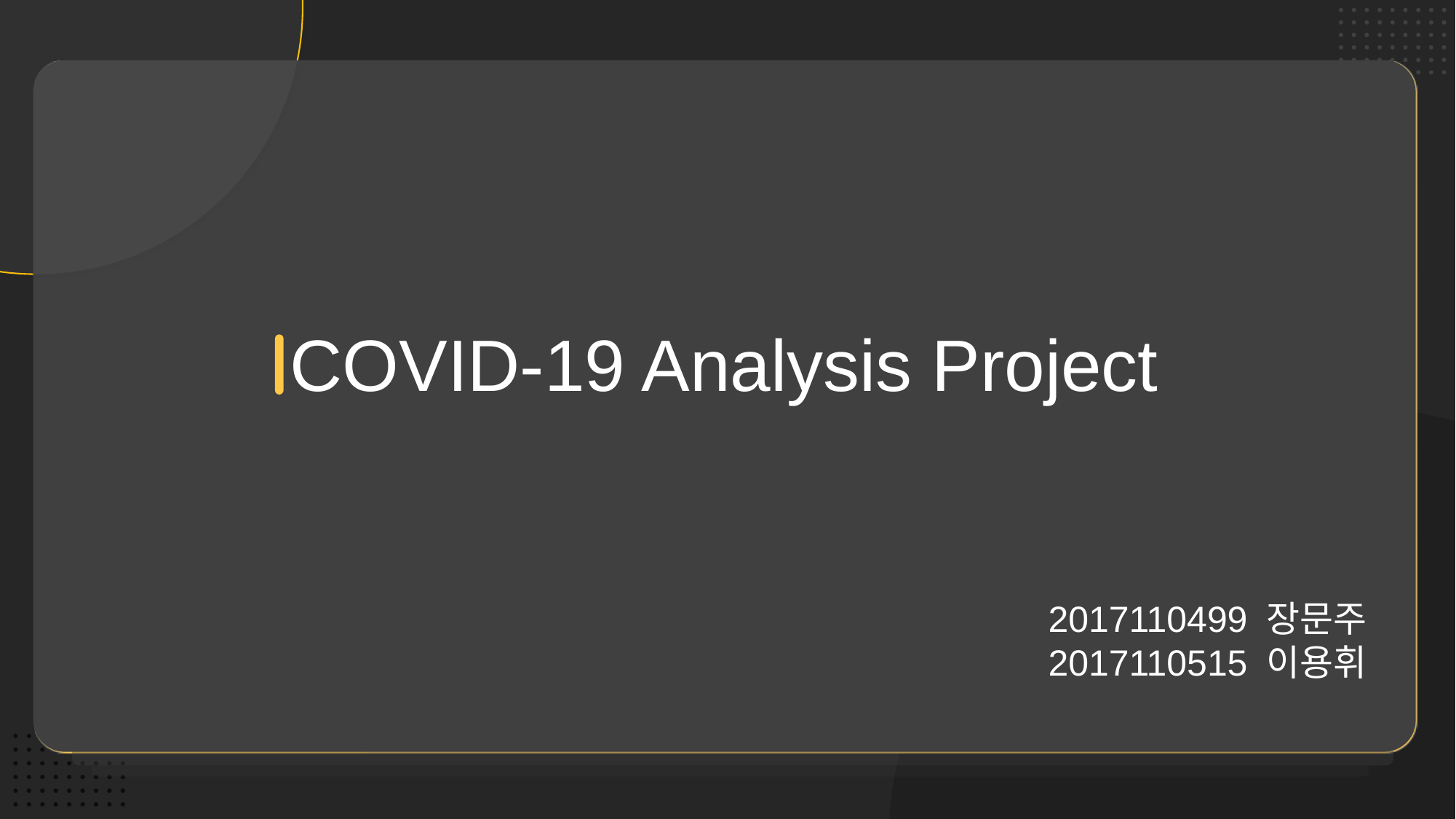

COVID-19 Analysis Project

2017110499 장문주
2017110515 이용휘